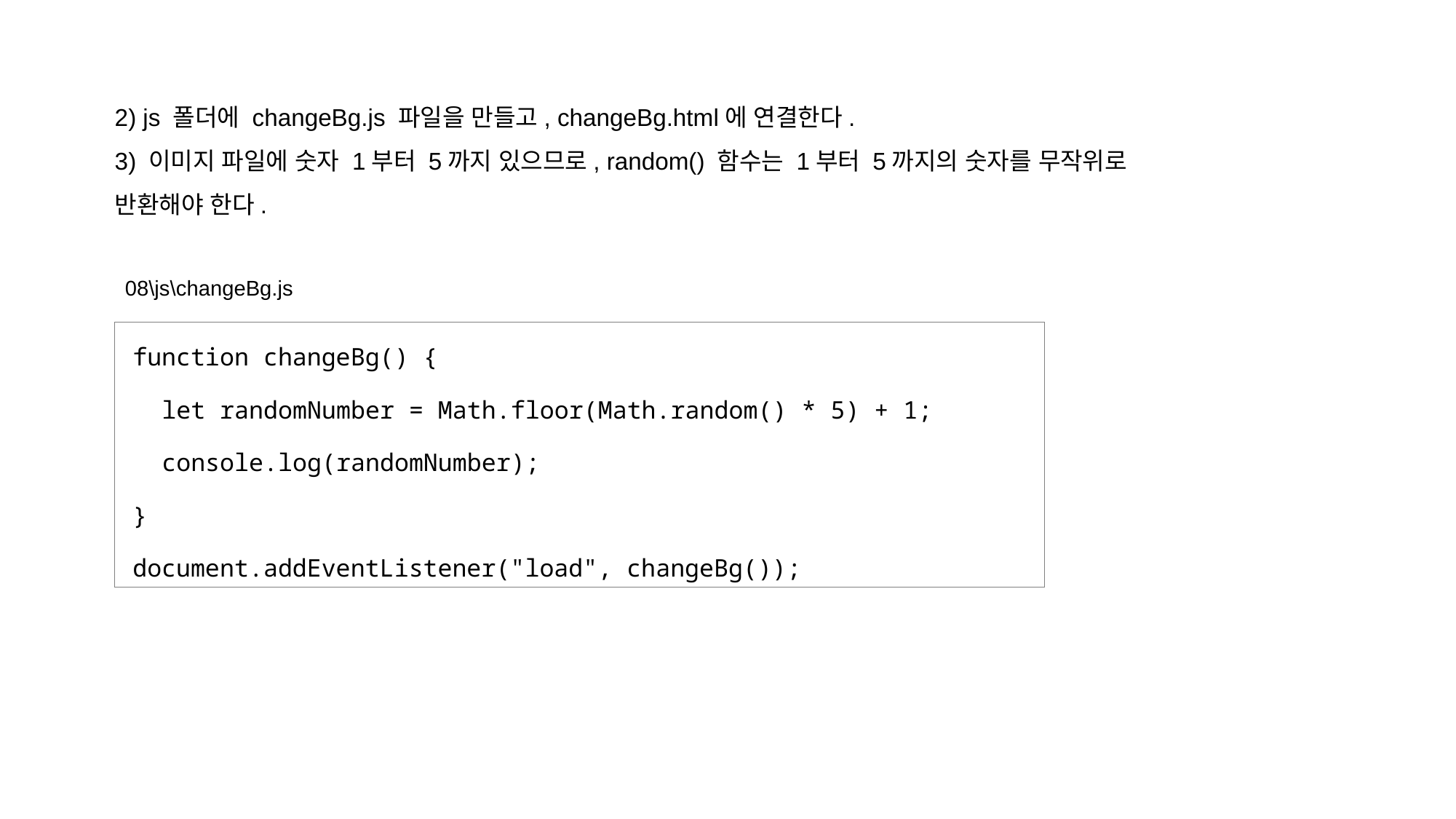

2) js 폴더에 changeBg.js 파일을 만들고, changeBg.html에 연결한다.
3) 이미지 파일에 숫자 1부터 5까지 있으므로, random() 함수는 1부터 5까지의 숫자를 무작위로 반환해야 한다.
08\js\changeBg.js
function changeBg() {
  let randomNumber = Math.floor(Math.random() * 5) + 1;
  console.log(randomNumber);
}
document.addEventListener("load", changeBg());